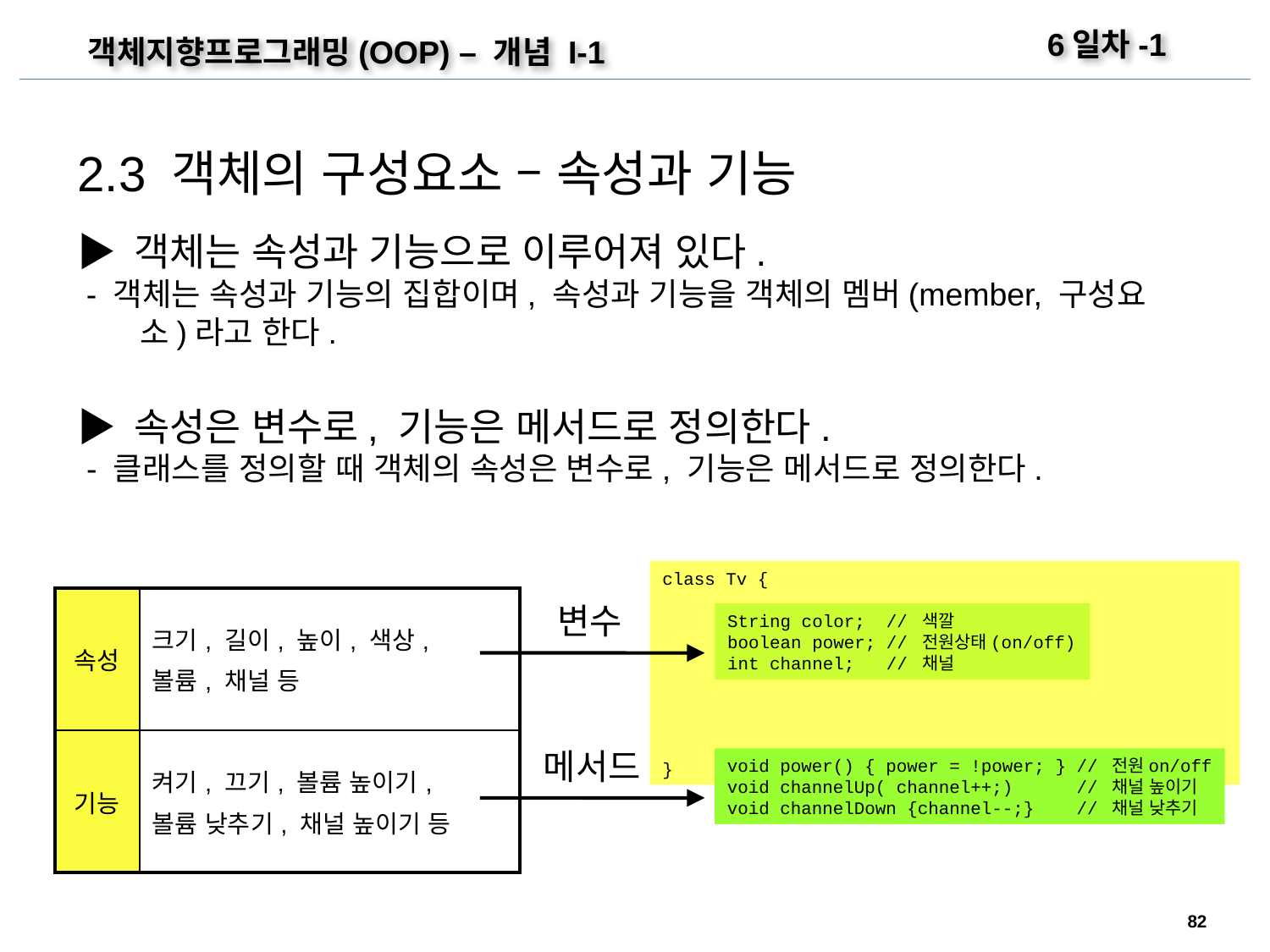

6일차-1
객체지향프로그래밍(OOP) – 개념 I-1
2.3 객체의 구성요소 – 속성과 기능
▶ 객체는 속성과 기능으로 이루어져 있다.
 - 객체는 속성과 기능의 집합이며, 속성과 기능을 객체의 멤버(member, 구성요소)라고 한다.
▶ 속성은 변수로, 기능은 메서드로 정의한다.
 - 클래스를 정의할 때 객체의 속성은 변수로, 기능은 메서드로 정의한다.
class Tv {

}
| 속성 | 크기, 길이, 높이, 색상, 볼륨, 채널 등 |
| --- | --- |
| 기능 | 켜기, 끄기, 볼륨 높이기, 볼륨 낮추기, 채널 높이기 등 |
변수
String color;  // 색깔
boolean power; // 전원상태(on/off)
int channel;   // 채널

메서드
void power() { power = !power; } // 전원on/off
void channelUp( channel++;)      // 채널 높이기
void channelDown {channel--;}    // 채널 낮추기